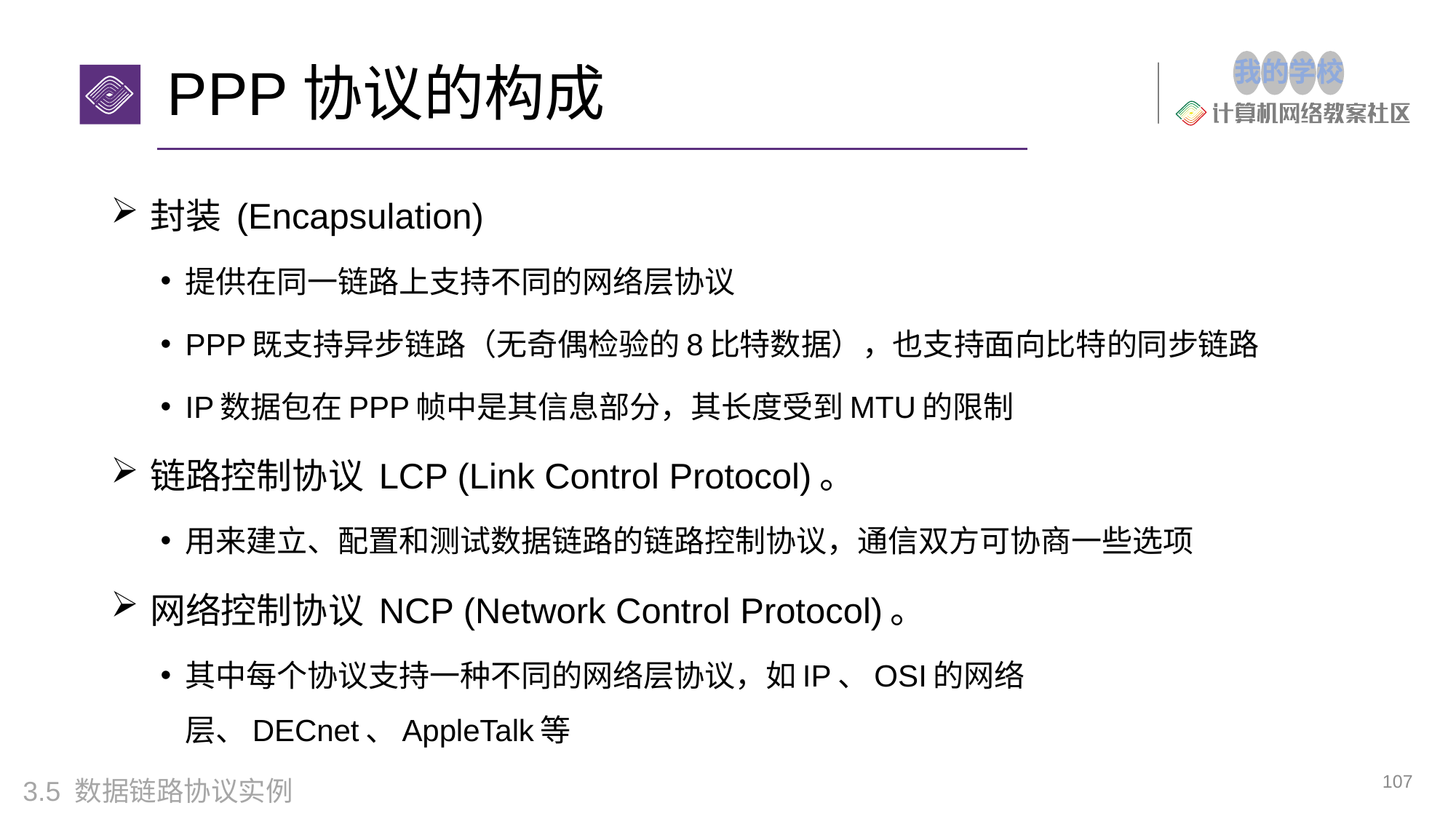

# PPP协议的构成
封装 (Encapsulation)
提供在同一链路上支持不同的网络层协议
PPP既支持异步链路（无奇偶检验的8比特数据），也支持面向比特的同步链路
IP数据包在PPP帧中是其信息部分，其长度受到MTU的限制
链路控制协议 LCP (Link Control Protocol)。
用来建立、配置和测试数据链路的链路控制协议，通信双方可协商一些选项
网络控制协议 NCP (Network Control Protocol)。
其中每个协议支持一种不同的网络层协议，如IP、OSI的网络层、DECnet、AppleTalk等
107
3.5 数据链路协议实例